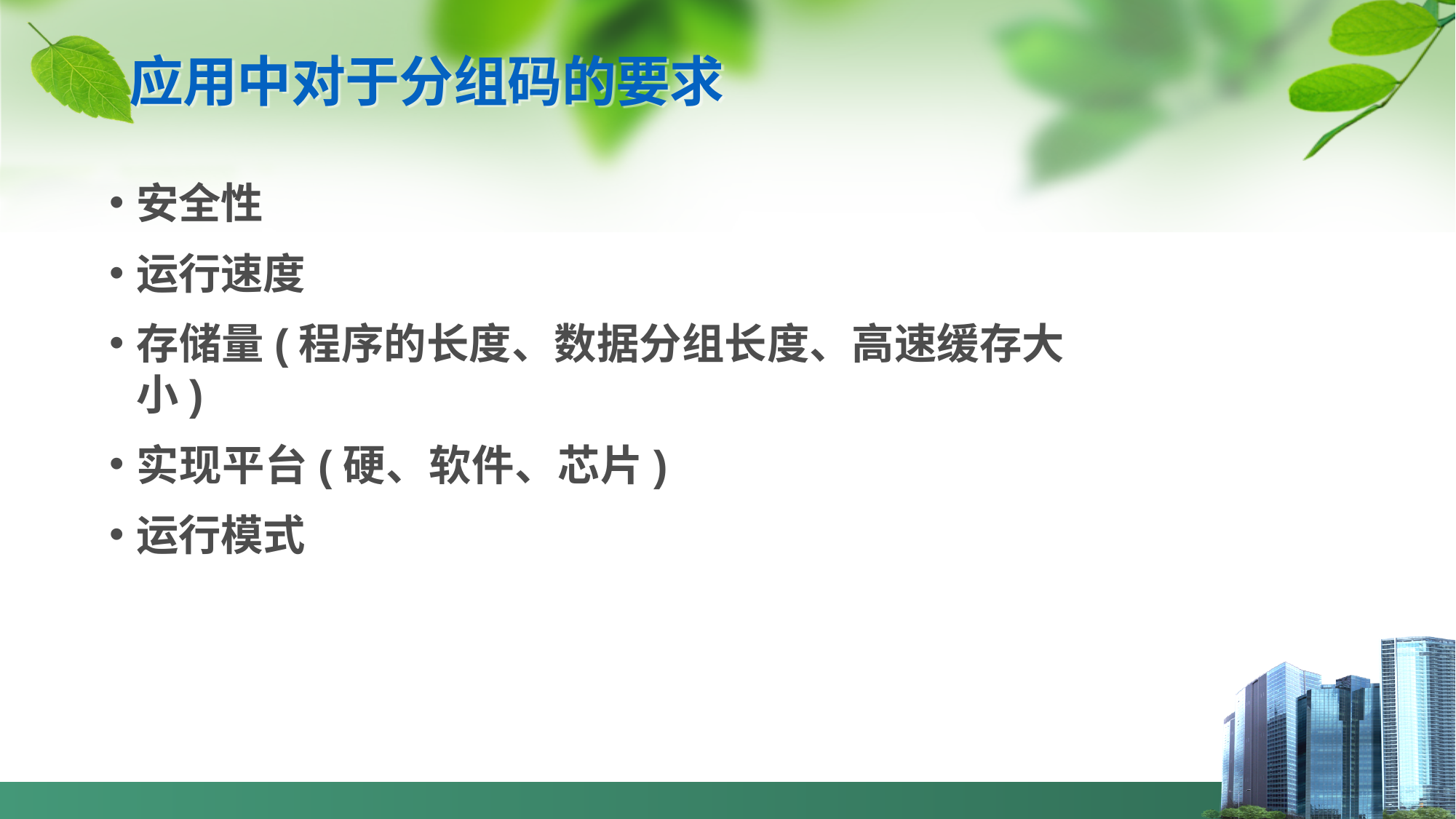

# 应用中对于分组码的要求
安全性
运行速度
存储量(程序的长度、数据分组长度、高速缓存大小)
实现平台(硬、软件、芯片)
运行模式